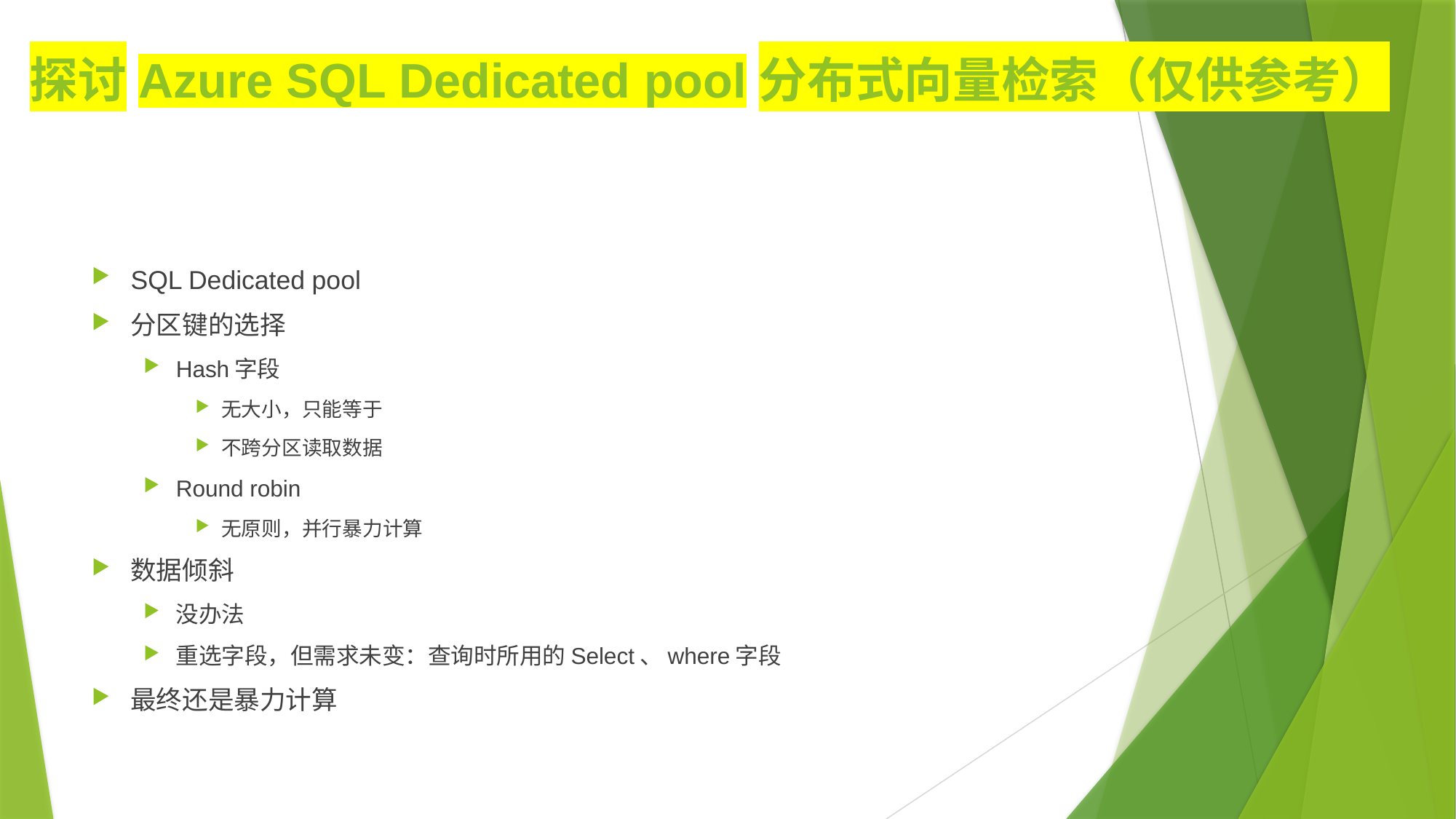

# 探讨Azure SQL Dedicated pool分布式向量检索（仅供参考）
SQL Dedicated pool
分区键的选择
Hash字段
无大小，只能等于
不跨分区读取数据
Round robin
无原则，并行暴力计算
数据倾斜
没办法
重选字段，但需求未变：查询时所用的Select、where字段
最终还是暴力计算